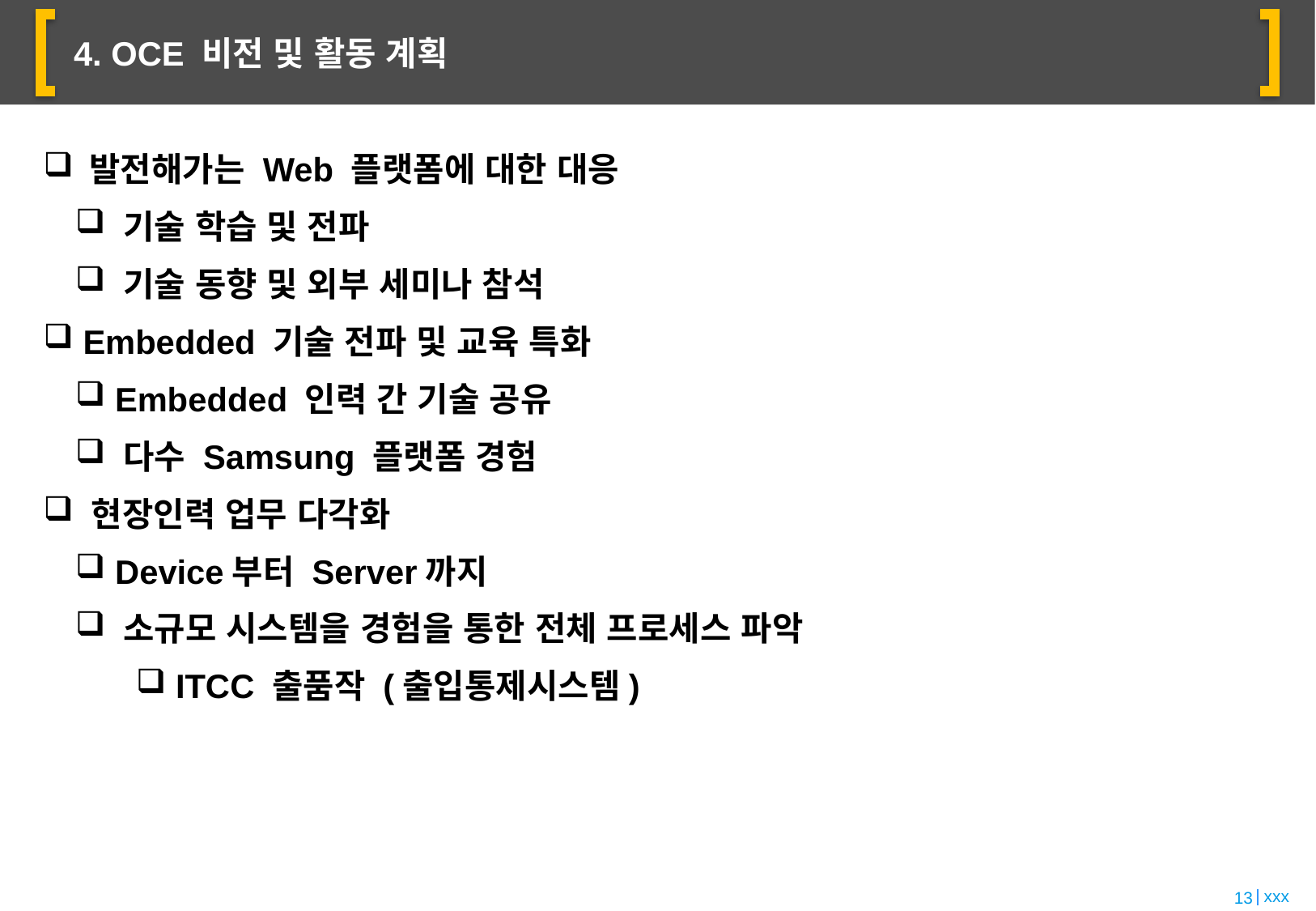

# 4. OCE 비전 및 활동 계획
 발전해가는 Web 플랫폼에 대한 대응
 기술 학습 및 전파
 기술 동향 및 외부 세미나 참석
 Embedded 기술 전파 및 교육 특화
 Embedded 인력 간 기술 공유
 다수 Samsung 플랫폼 경험
 현장인력 업무 다각화
 Device부터 Server까지
 소규모 시스템을 경험을 통한 전체 프로세스 파악
 ITCC 출품작 (출입통제시스템)